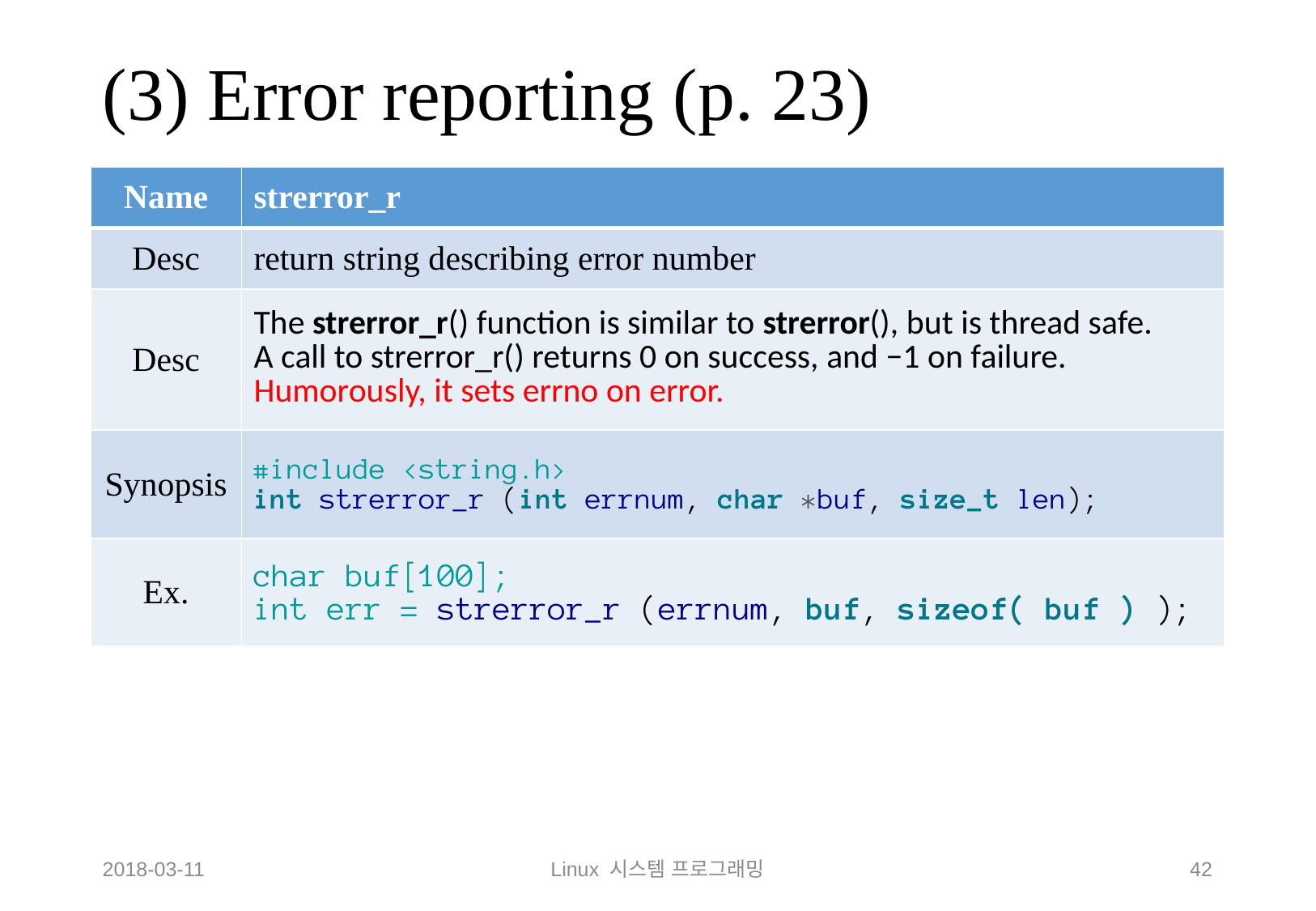

# (3) Error reporting (p. 23)
| Name | strerror\_r |
| --- | --- |
| Desc | return string describing error number |
| Desc | The strerror\_r() function is similar to strerror(), but is thread safe. A call to strerror\_r() returns 0 on success, and −1 on failure. Humorously, it sets errno on error. |
| Synopsis | #include <string.h> int strerror\_r (int errnum, char \*buf, size\_t len); |
| Ex. | char buf[100]; int err = strerror\_r (errnum, buf, sizeof( buf ) ); |
2018-03-11
Linux 시스템 프로그래밍
42